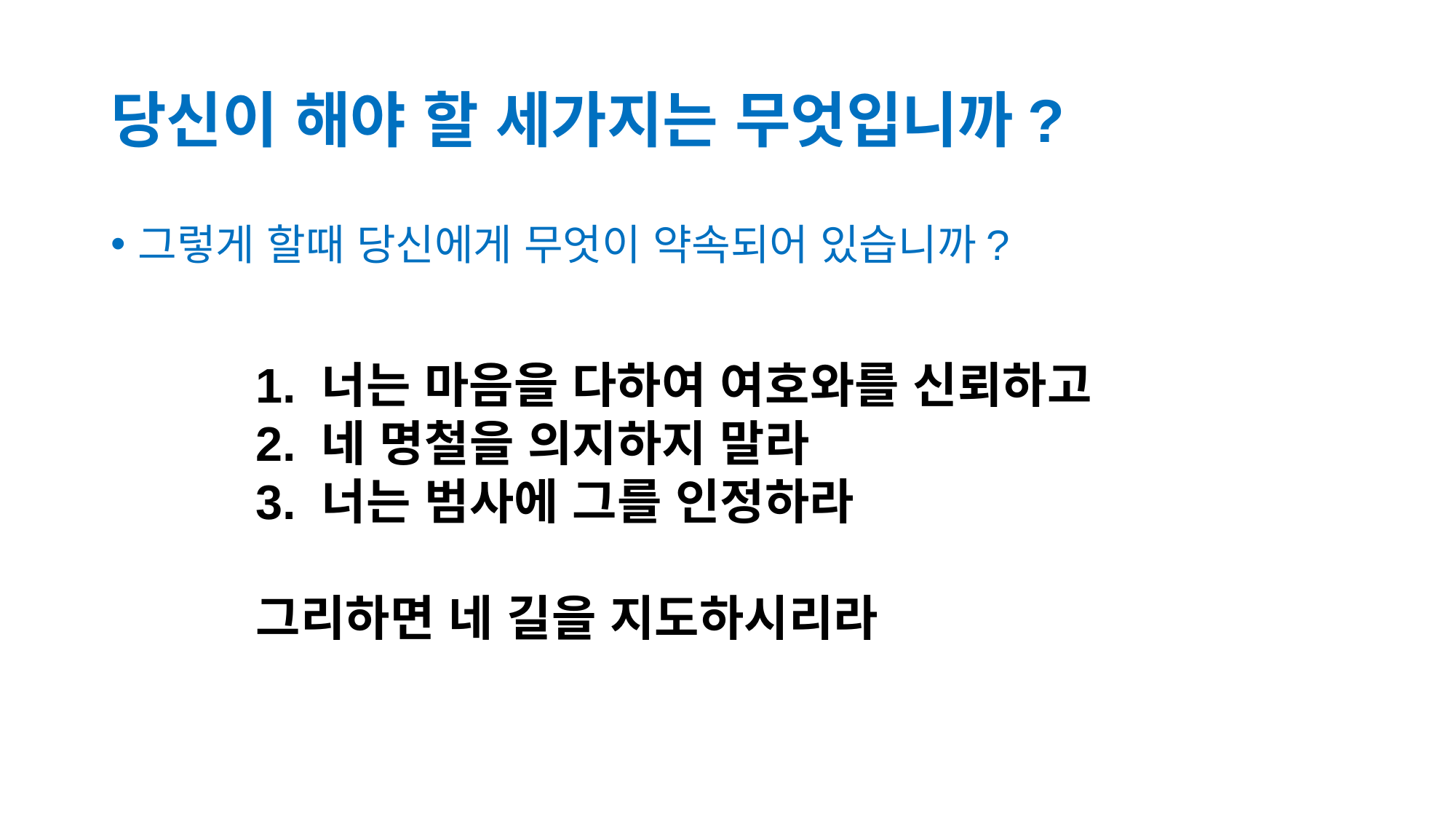

# 당신이 해야 할 세가지는 무엇입니까?
그렇게 할때 당신에게 무엇이 약속되어 있습니까?
1. 너는 마음을 다하여 여호와를 신뢰하고
2. 네 명철을 의지하지 말라
3. 너는 범사에 그를 인정하라

그리하면 네 길을 지도하시리라